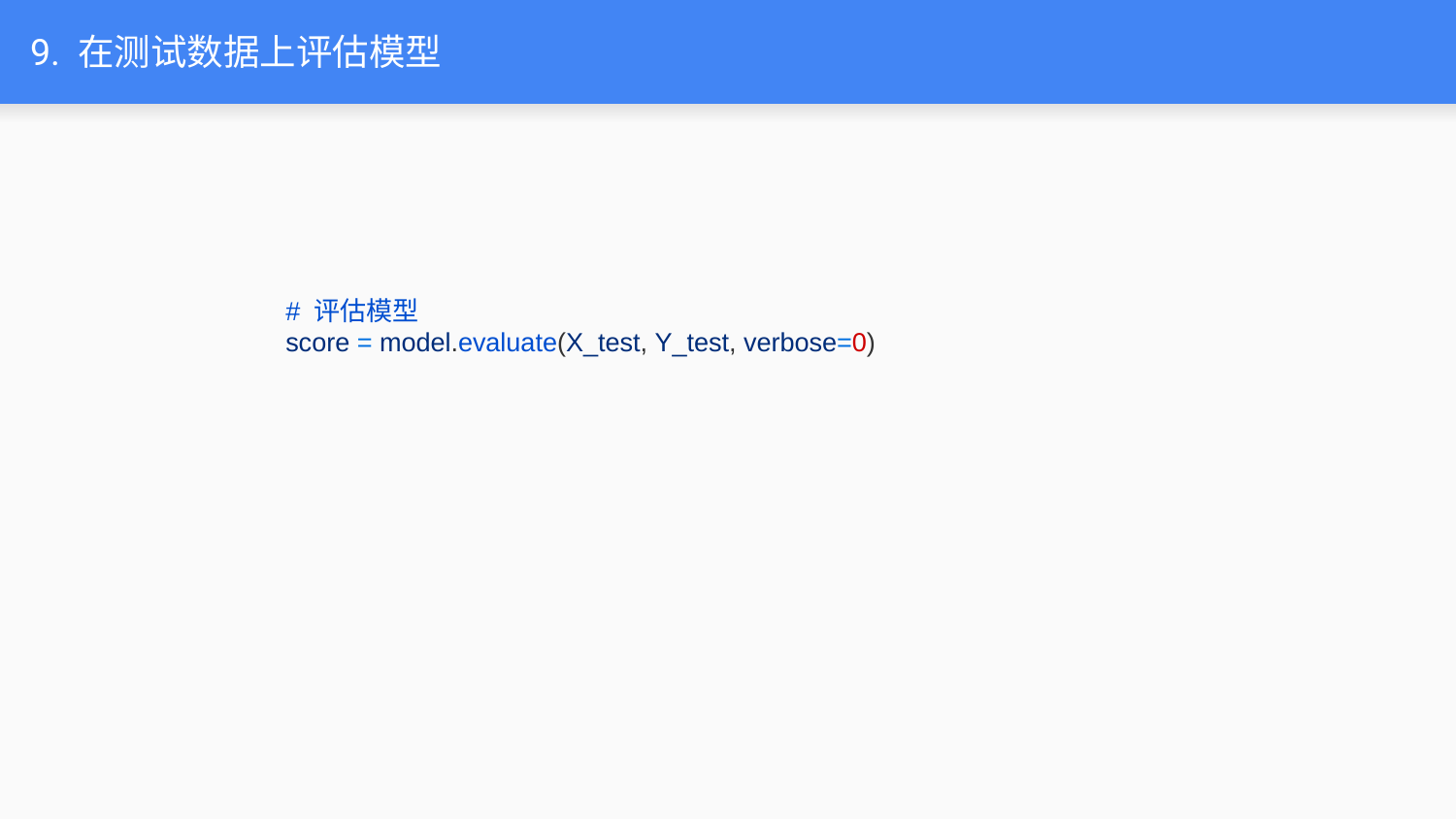

# 9. 在测试数据上评估模型
# 评估模型
score = model.evaluate(X_test, Y_test, verbose=0)